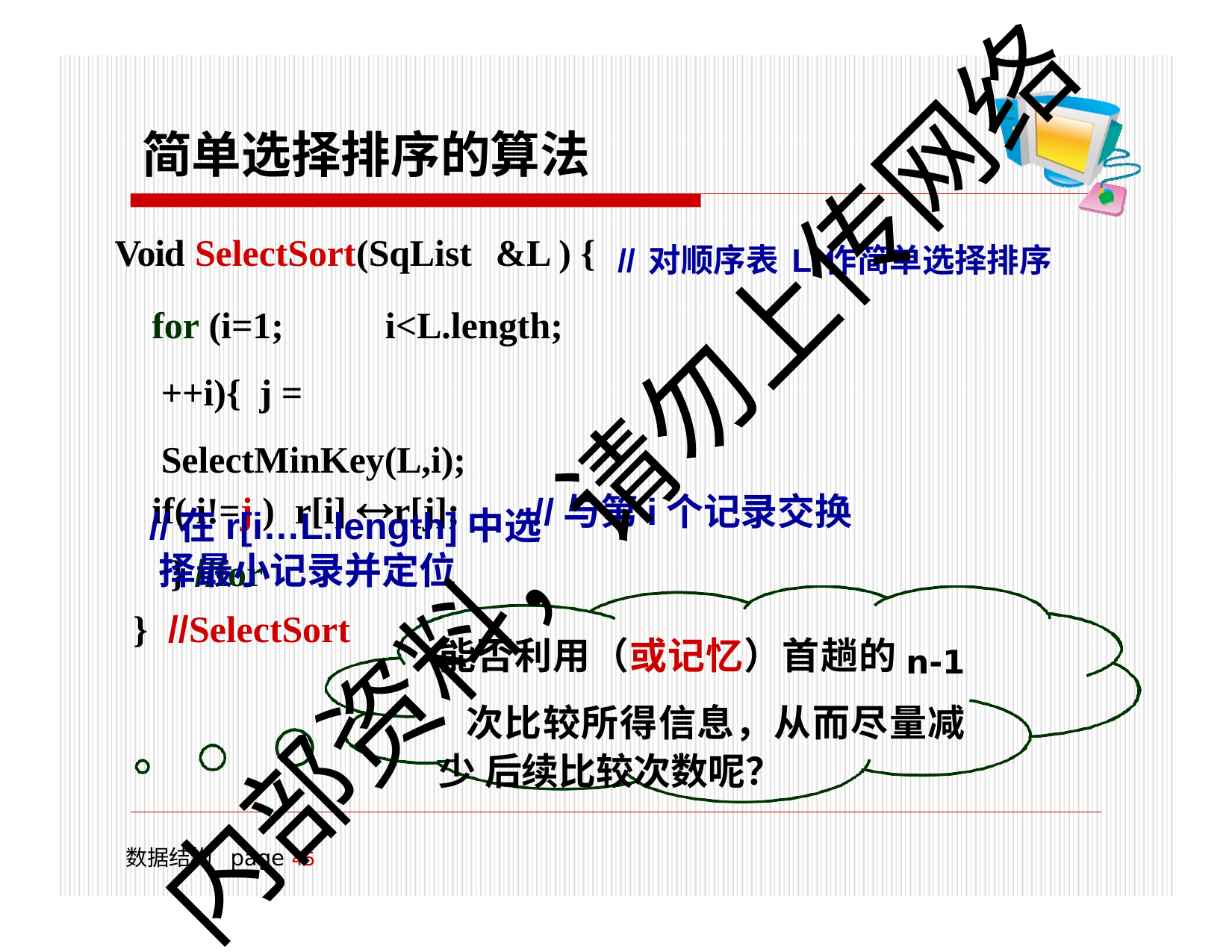

# 简单选择排序的算法
Void SelectSort(SqList	&L ) {	//对顺序表L作简单选择排序
for (i=1;	i<L.length; ++i){  j = SelectMinKey(L,i);
//在r[i…L.length]中选择最小记录并定位

内部资料，请勿上传网络
if( i!=j )	r[i] ↔r[j];
} //for
//与第i个记录交换

}	//SelectSort
能否利用（或记忆）首趟的n-1  次比较所得信息，从而尽量减少 后续比较次数呢？

数据结构	page 45